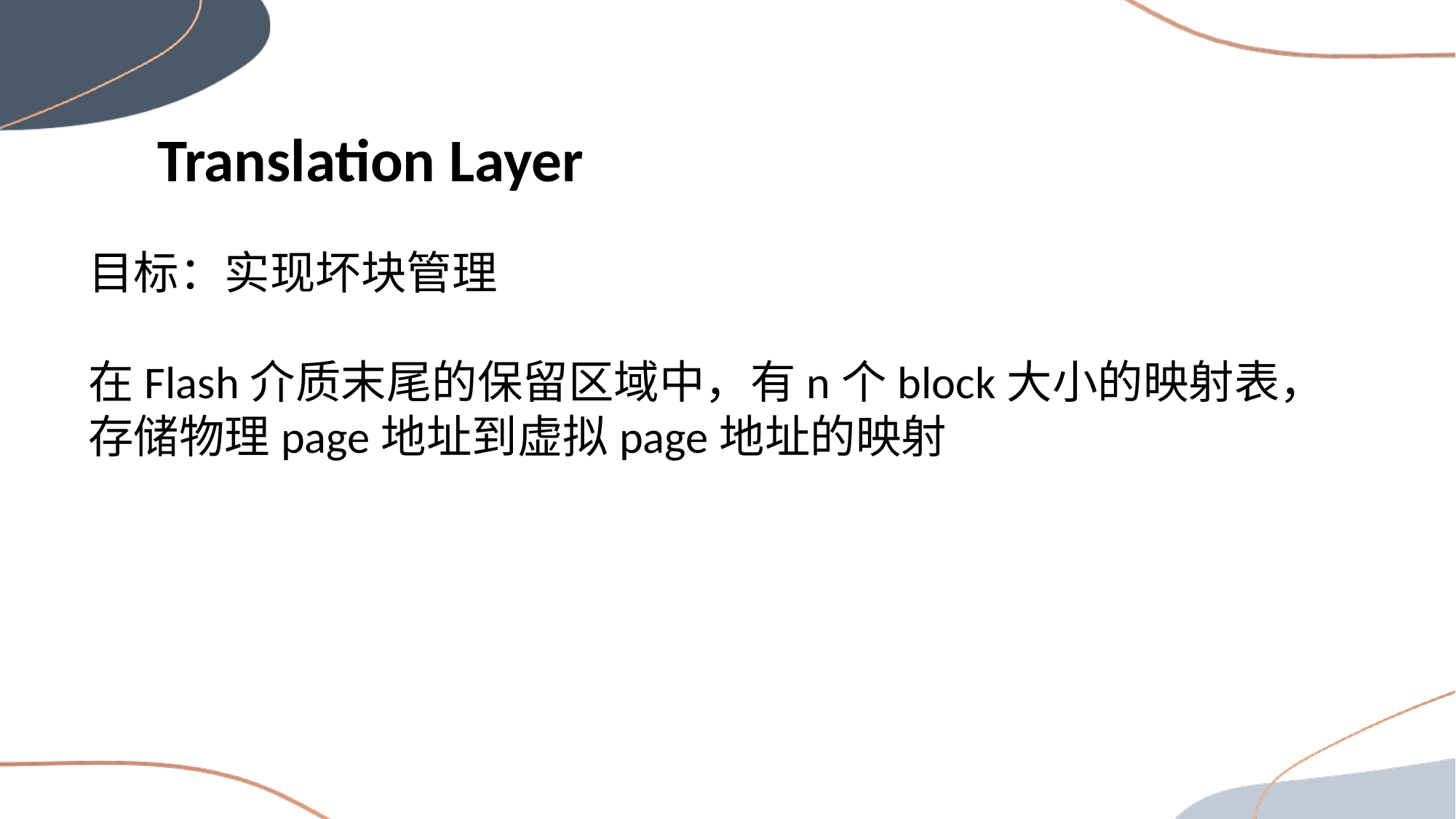

Translation Layer
目标：实现坏块管理

在Flash介质末尾的保留区域中，有n个block大小的映射表，存储物理page地址到虚拟page地址的映射